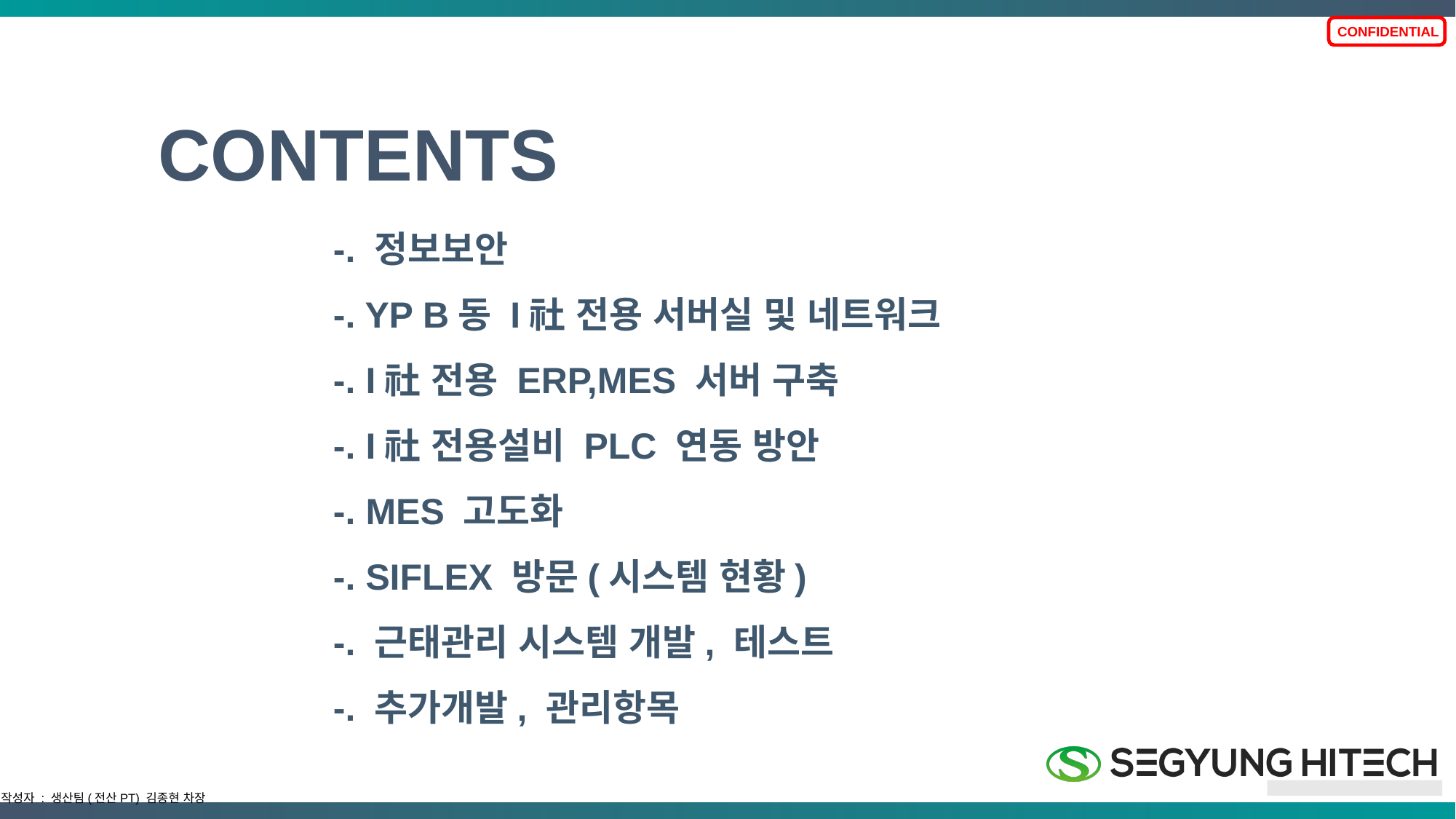

CONTENTS
-. 정보보안
-. YP B동 I社 전용 서버실 및 네트워크
-. I社 전용 ERP,MES 서버 구축
-. I社 전용설비 PLC 연동 방안
-. MES 고도화
-. SIFLEX 방문(시스템 현황)
-. 근태관리 시스템 개발, 테스트
-. 추가개발, 관리항목